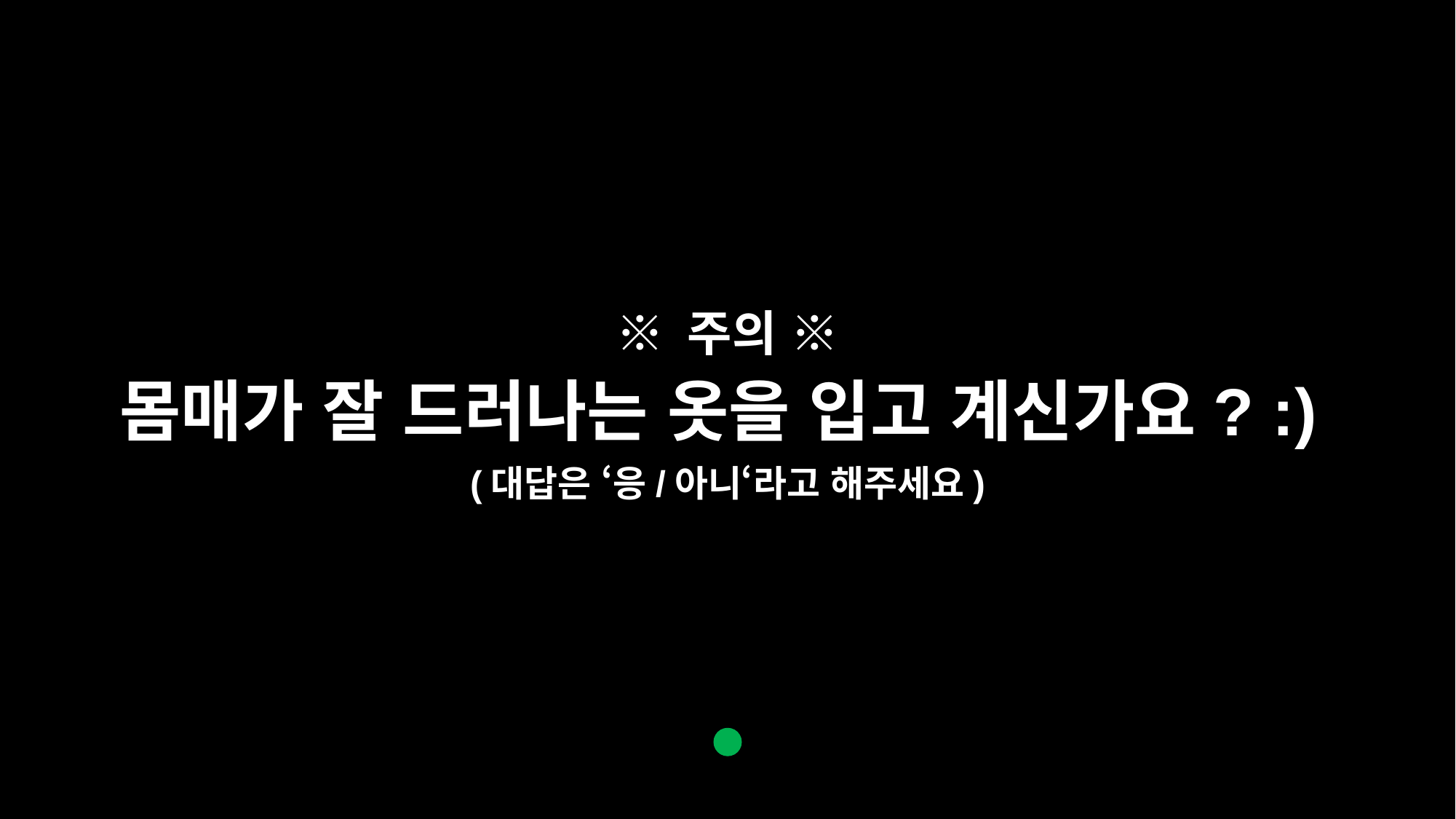

※ 주의 ※
몸매가 잘 드러나는 옷을 입고 계신가요? :)
(대답은 ‘응/아니‘라고 해주세요)